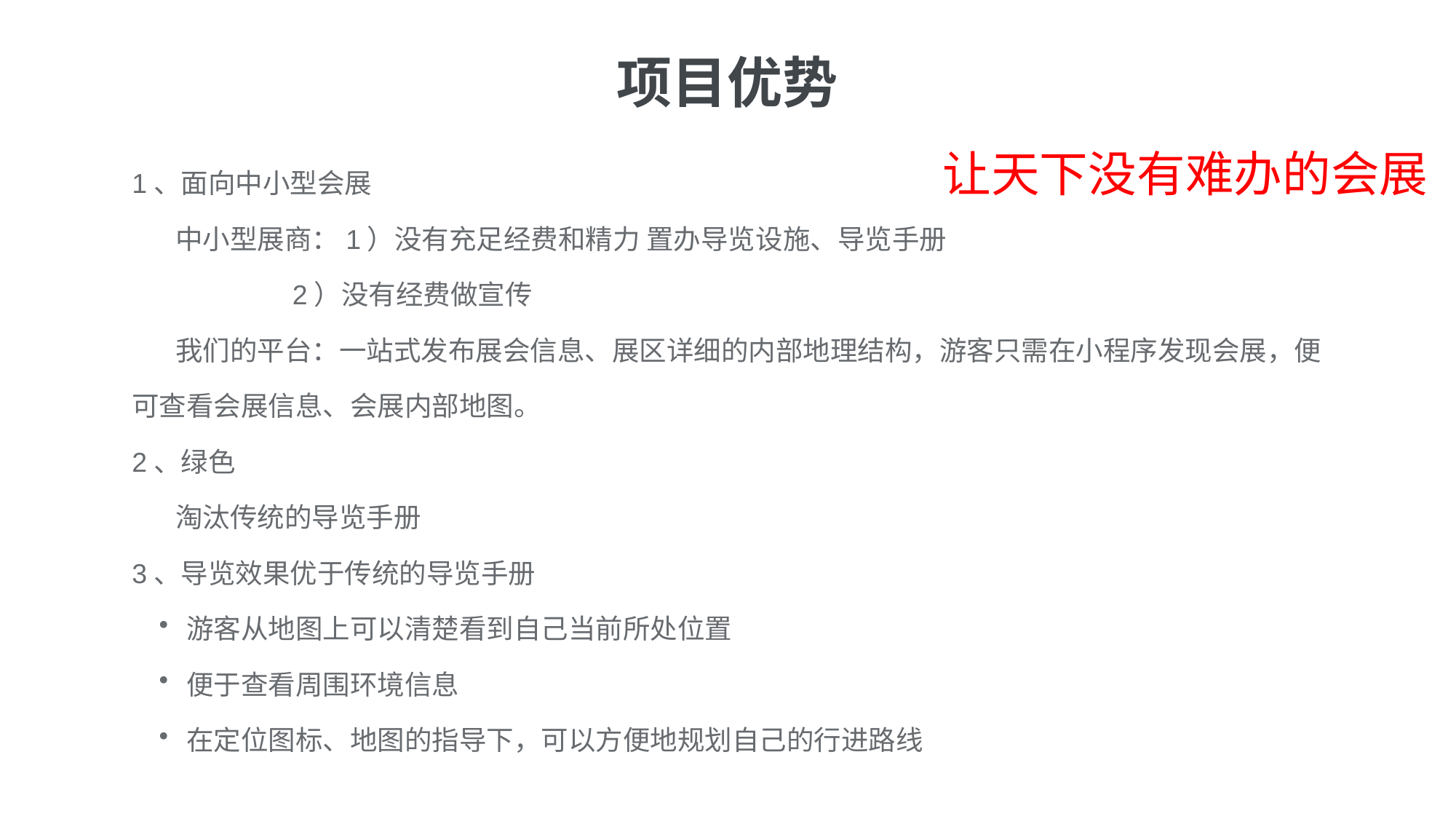

项目优势
1、面向中小型会展
      中小型展商：1）没有充足经费和精力 置办导览设施、导览手册
                     2）没有经费做宣传
      我们的平台：一站式发布展会信息、展区详细的内部地理结构，游客只需在小程序发现会展，便可查看会展信息、会展内部地图。
2、绿色
      淘汰传统的导览手册
3、导览效果优于传统的导览手册
游客从地图上可以清楚看到自己当前所处位置
便于查看周围环境信息
在定位图标、地图的指导下，可以方便地规划自己的行进路线
让天下没有难办的会展